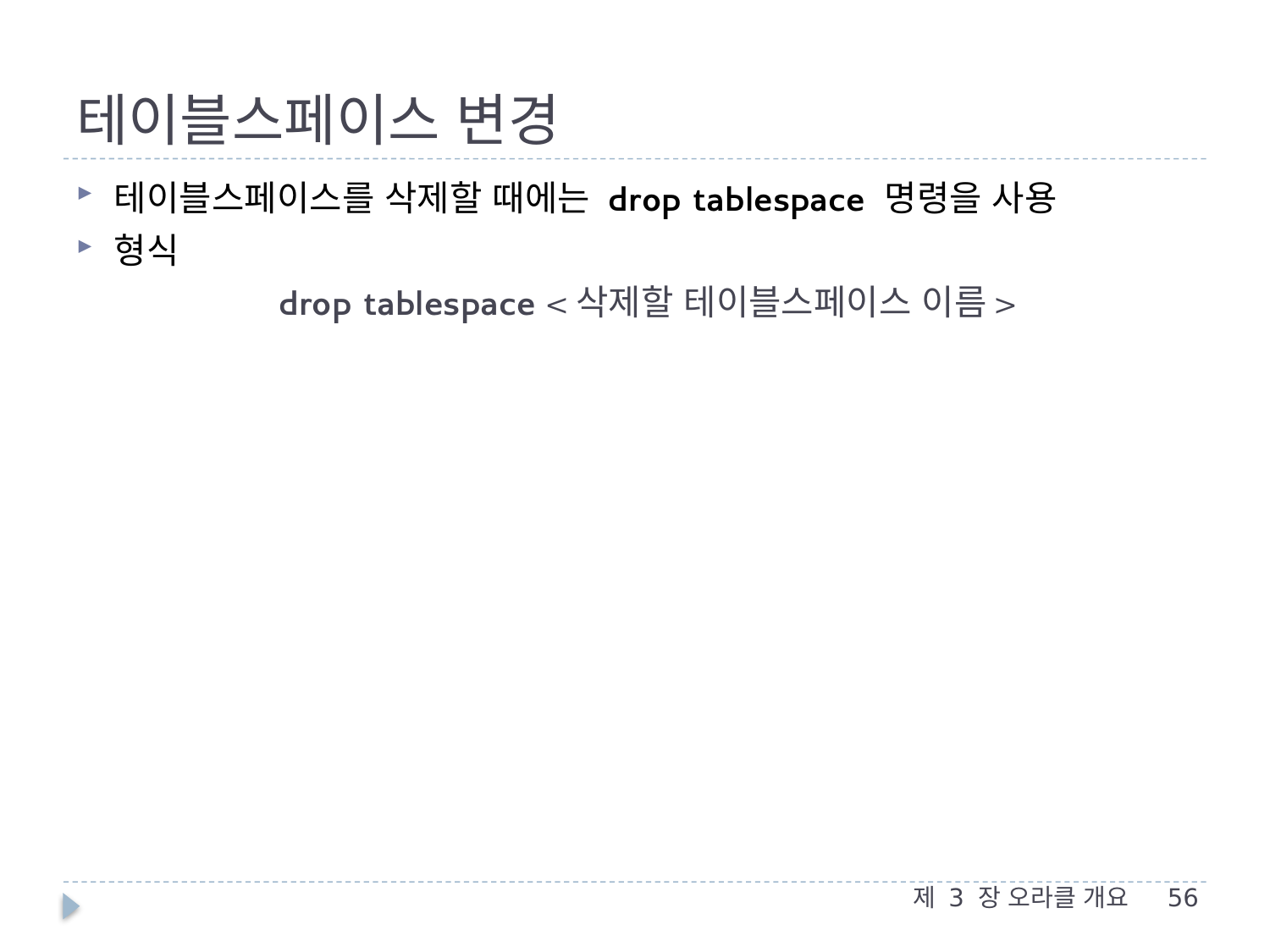

# 테이블스페이스 변경
테이블스페이스를 삭제할 때에는 drop tablespace 명령을 사용
형식
		drop tablespace <삭제할 테이블스페이스 이름>

제 3 장 오라클 개요
56